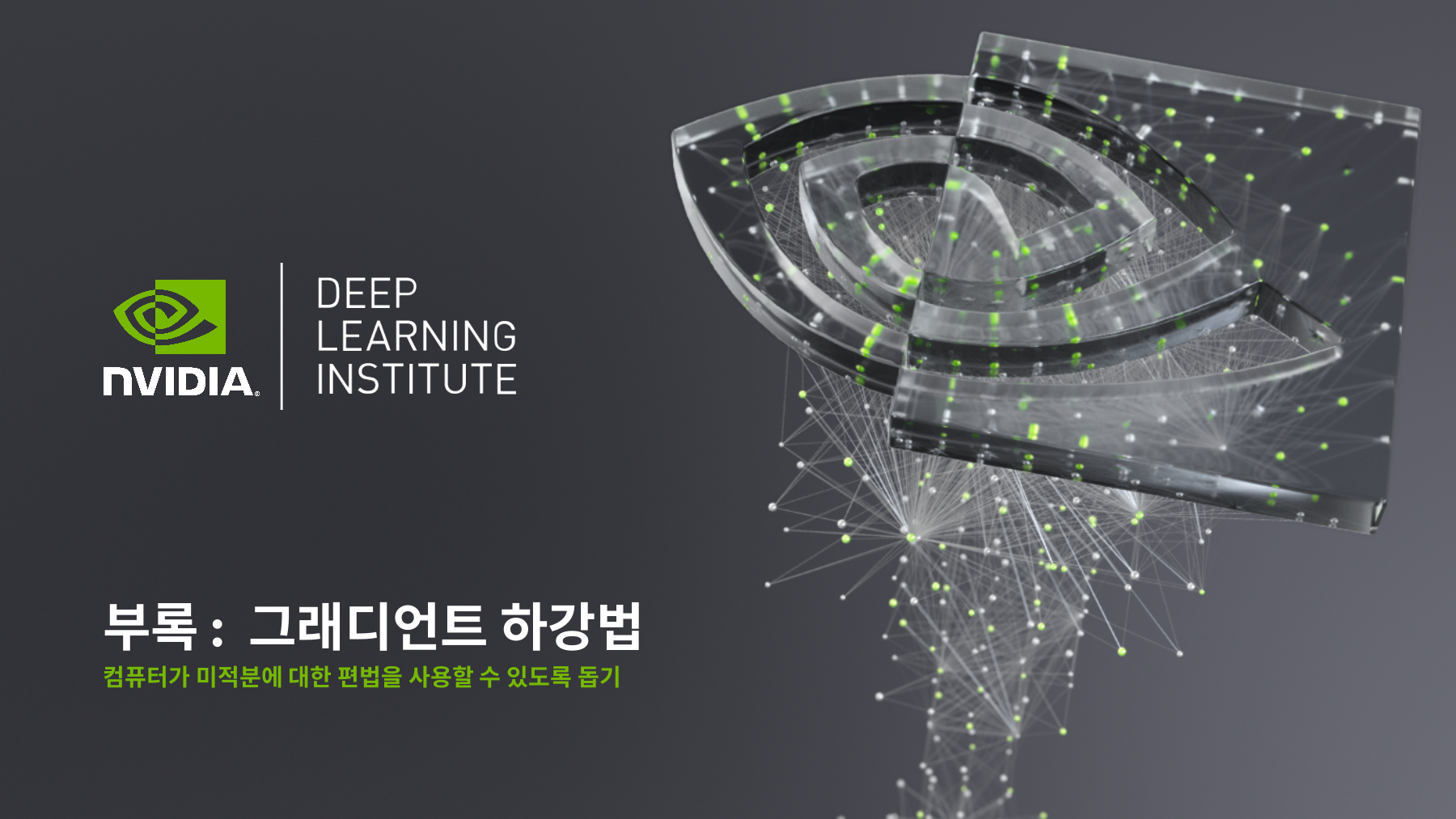

# 부록: 그래디언트 하강법
컴퓨터가 미적분에 대한 편법을 사용할 수 있도록 돕기